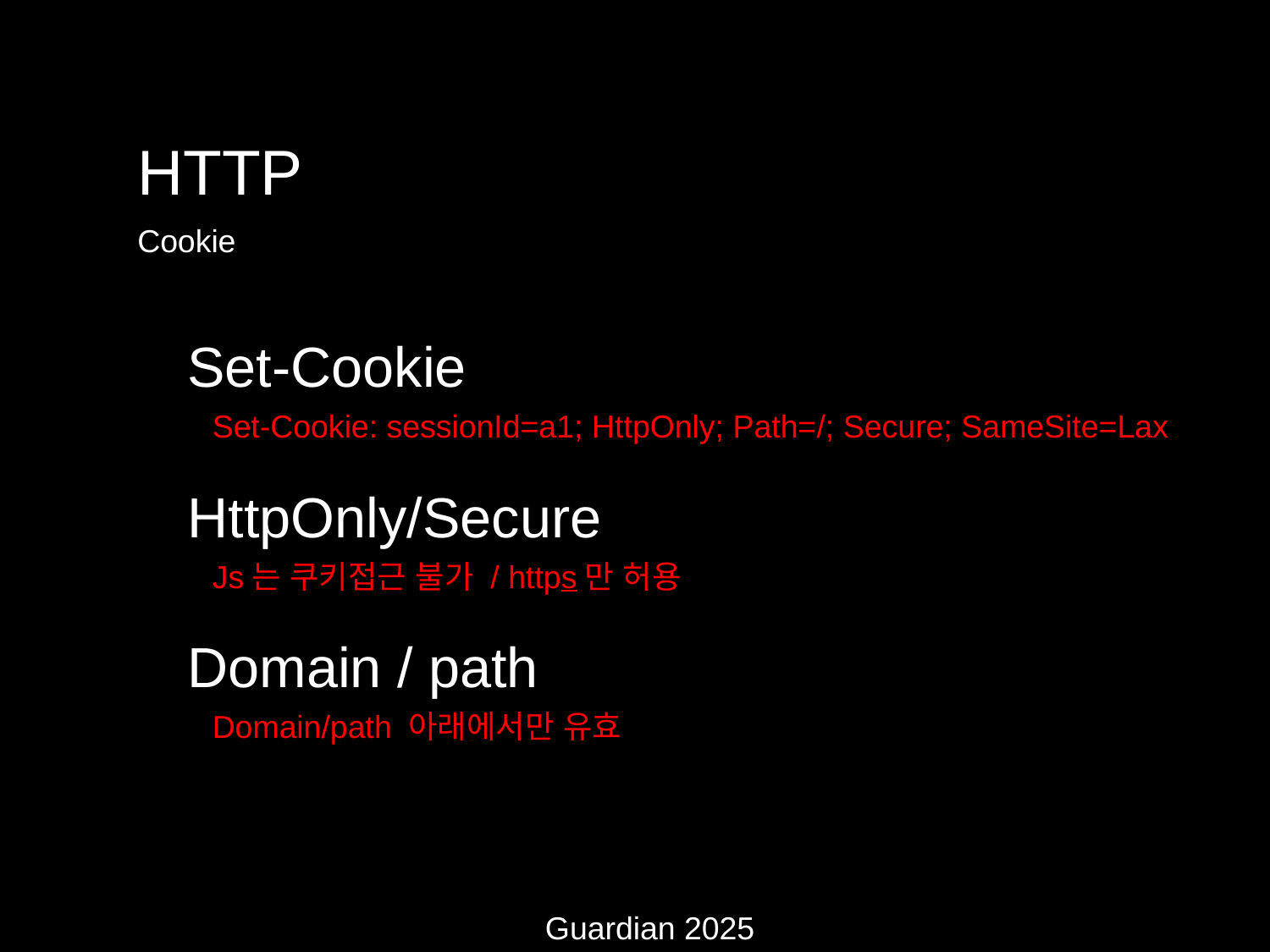

HTTP
Cookie
Set-Cookie
Set-Cookie: sessionId=a1; HttpOnly; Path=/; Secure; SameSite=Lax
HttpOnly/Secure
Js는 쿠키접근 불가 / https만 허용
Domain / path
Domain/path 아래에서만 유효

Guardian 2025